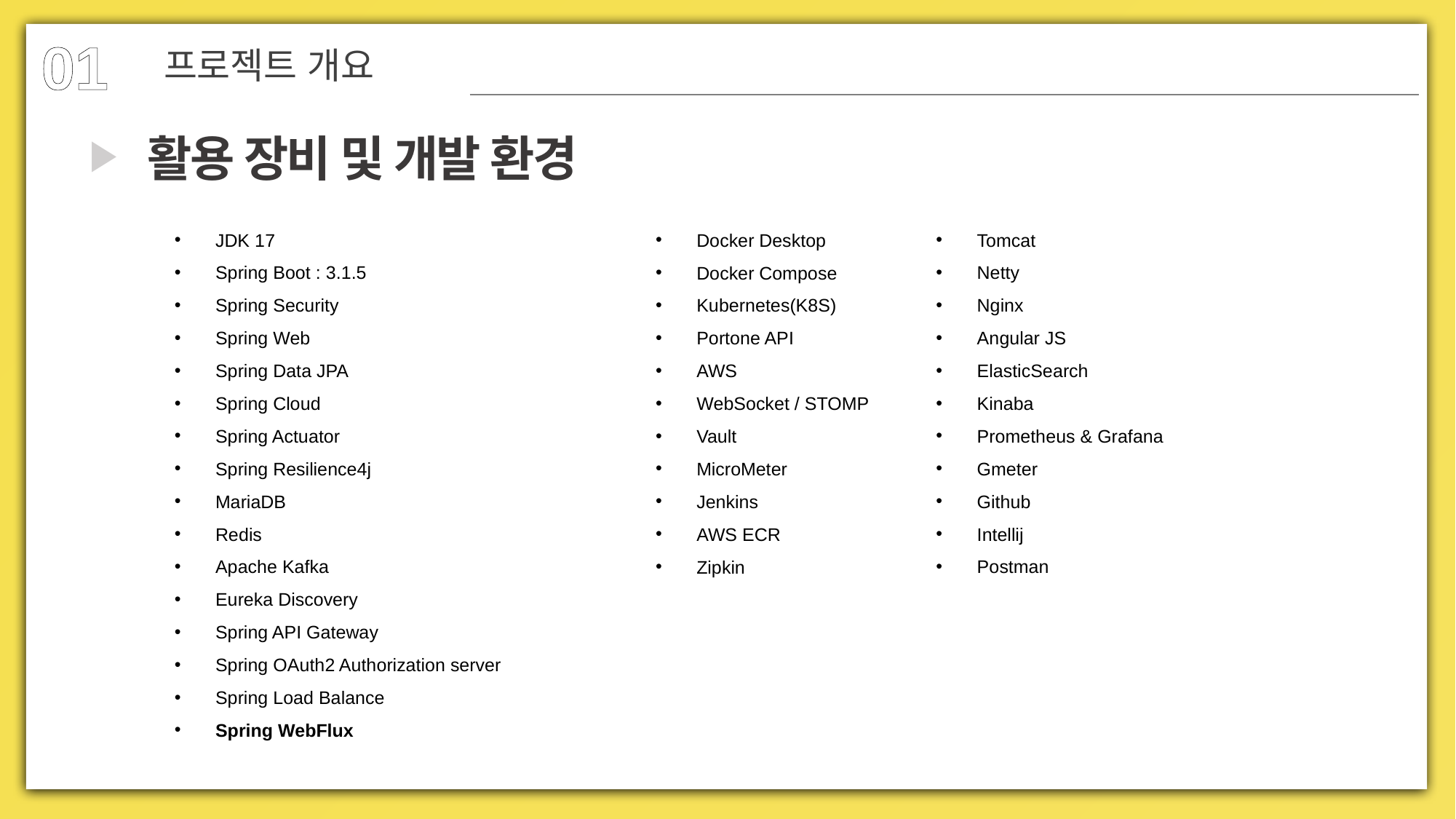

01

프로젝트 개요
▶
활용 장비 및 개발 환경
JDK 17
Spring Boot : 3.1.5
Spring Security
Spring Web
Spring Data JPA
Spring Cloud
Spring Actuator
Spring Resilience4j
MariaDB
Redis
Apache Kafka
Eureka Discovery
Spring API Gateway
Spring OAuth2 Authorization server
Spring Load Balance
Spring WebFlux
Tomcat
Netty
Nginx
Angular JS
ElasticSearch
Kinaba
Prometheus & Grafana
Gmeter
Github
Intellij
Postman
Docker Desktop
Docker Compose
Kubernetes(K8S)
Portone API
AWS
WebSocket / STOMP
Vault
MicroMeter
Jenkins
AWS ECR
Zipkin